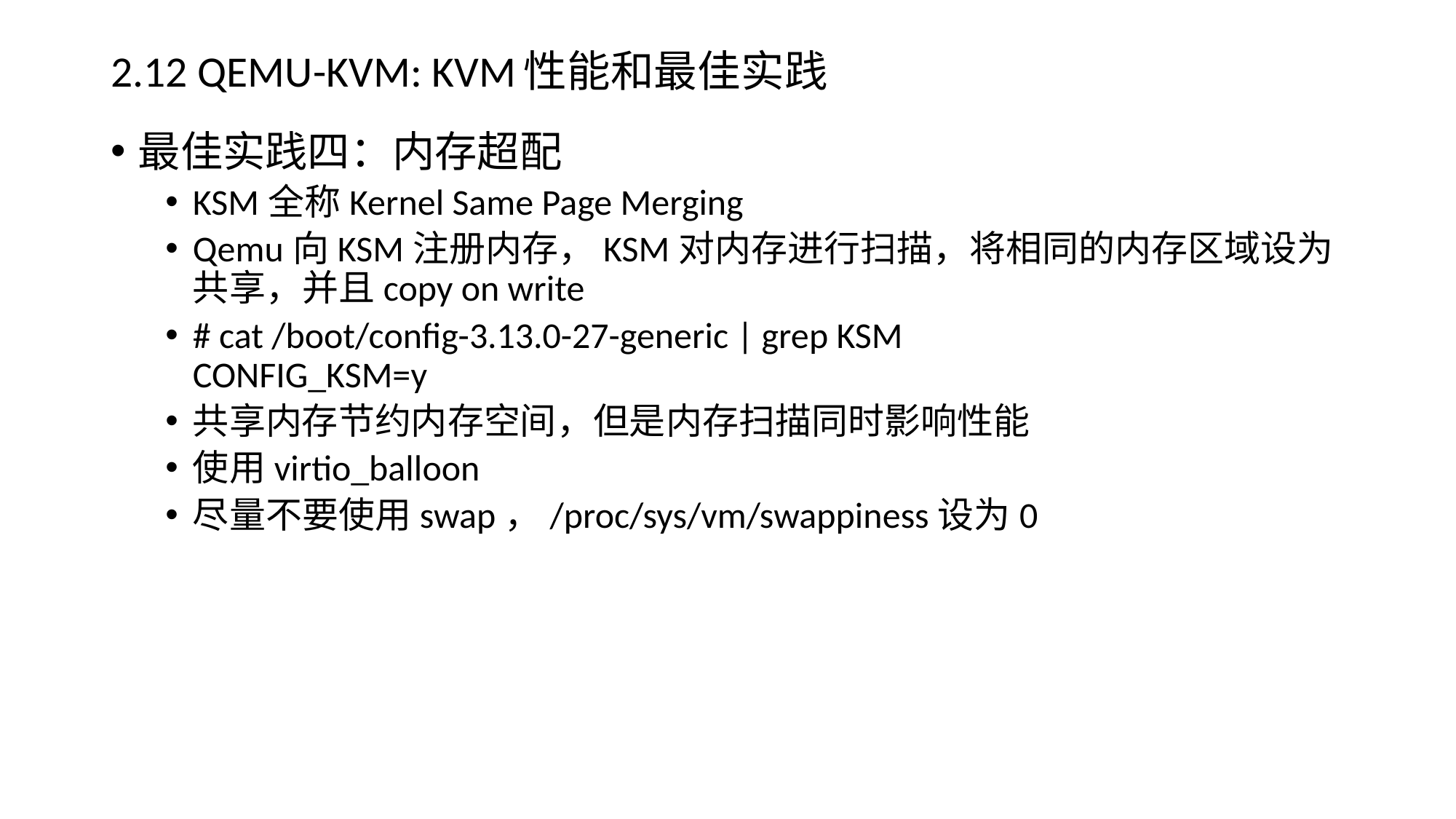

# 2.12 QEMU-KVM: KVM性能和最佳实践
最佳实践四：内存超配
KSM全称Kernel Same Page Merging
Qemu向KSM注册内存，KSM对内存进行扫描，将相同的内存区域设为共享，并且copy on write
# cat /boot/config-3.13.0-27-generic | grep KSM  CONFIG_KSM=y
共享内存节约内存空间，但是内存扫描同时影响性能
使用virtio_balloon
尽量不要使用swap，/proc/sys/vm/swappiness设为0